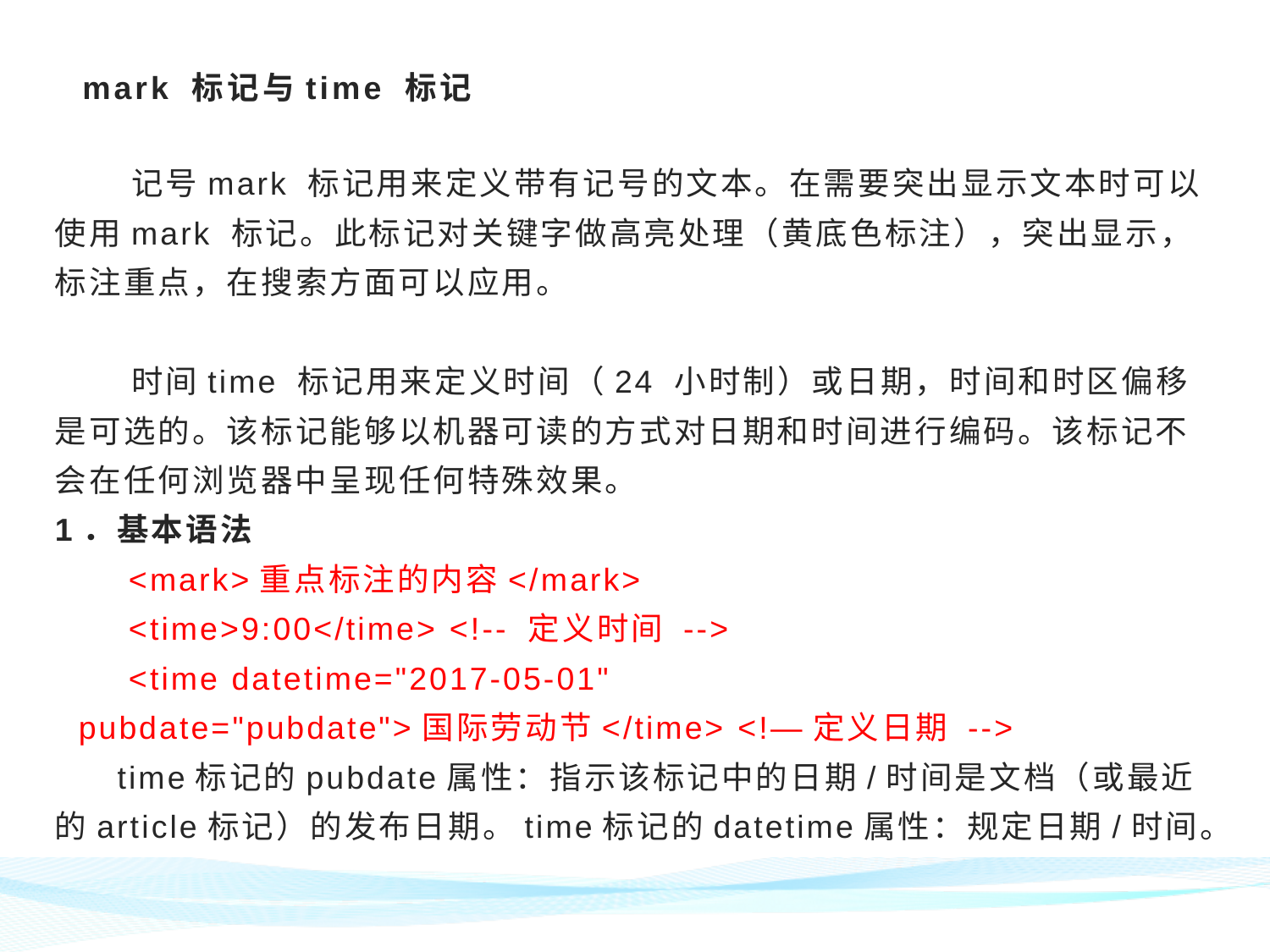

# mark 标记与time 标记
       记号mark 标记用来定义带有记号的文本。在需要突出显示文本时可以使用mark 标记。此标记对关键字做高亮处理（黄底色标注），突出显示，标注重点，在搜索方面可以应用。

       时间time 标记用来定义时间（24 小时制）或日期，时间和时区偏移是可选的。该标记能够以机器可读的方式对日期和时间进行编码。该标记不会在任何浏览器中呈现任何特殊效果。
1．基本语法
<mark>重点标注的内容</mark>
<time>9:00</time> <!-- 定义时间 -->
<time datetime="2017-05-01" pubdate="pubdate">国际劳动节</time> <!—定义日期 -->
time标记的pubdate属性：指示该标记中的日期/时间是文档（或最近的article标记）的发布日期。time标记的datetime属性：规定日期/时间。